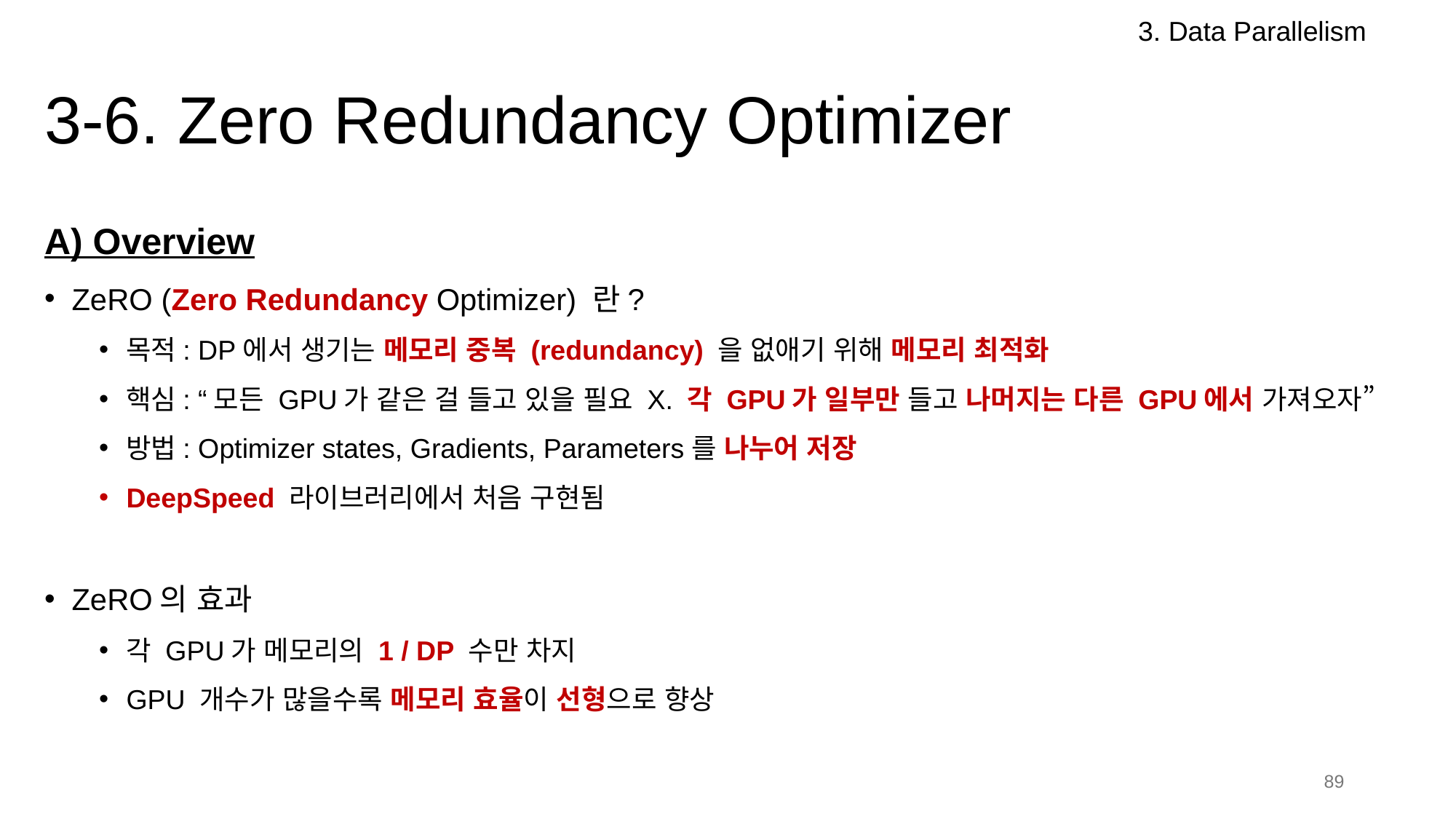

3. Data Parallelism
# 3-6. Zero Redundancy Optimizer
A) Overview
ZeRO (Zero Redundancy Optimizer) 란?
목적: DP에서 생기는 메모리 중복 (redundancy) 을 없애기 위해 메모리 최적화
핵심: “모든 GPU가 같은 걸 들고 있을 필요 X. 각 GPU가 일부만 들고 나머지는 다른 GPU에서 가져오자”
방법: Optimizer states, Gradients, Parameters를 나누어 저장
DeepSpeed 라이브러리에서 처음 구현됨

ZeRO의 효과
각 GPU가 메모리의 1 / DP 수만 차지
GPU 개수가 많을수록 메모리 효율이 선형으로 향상

89